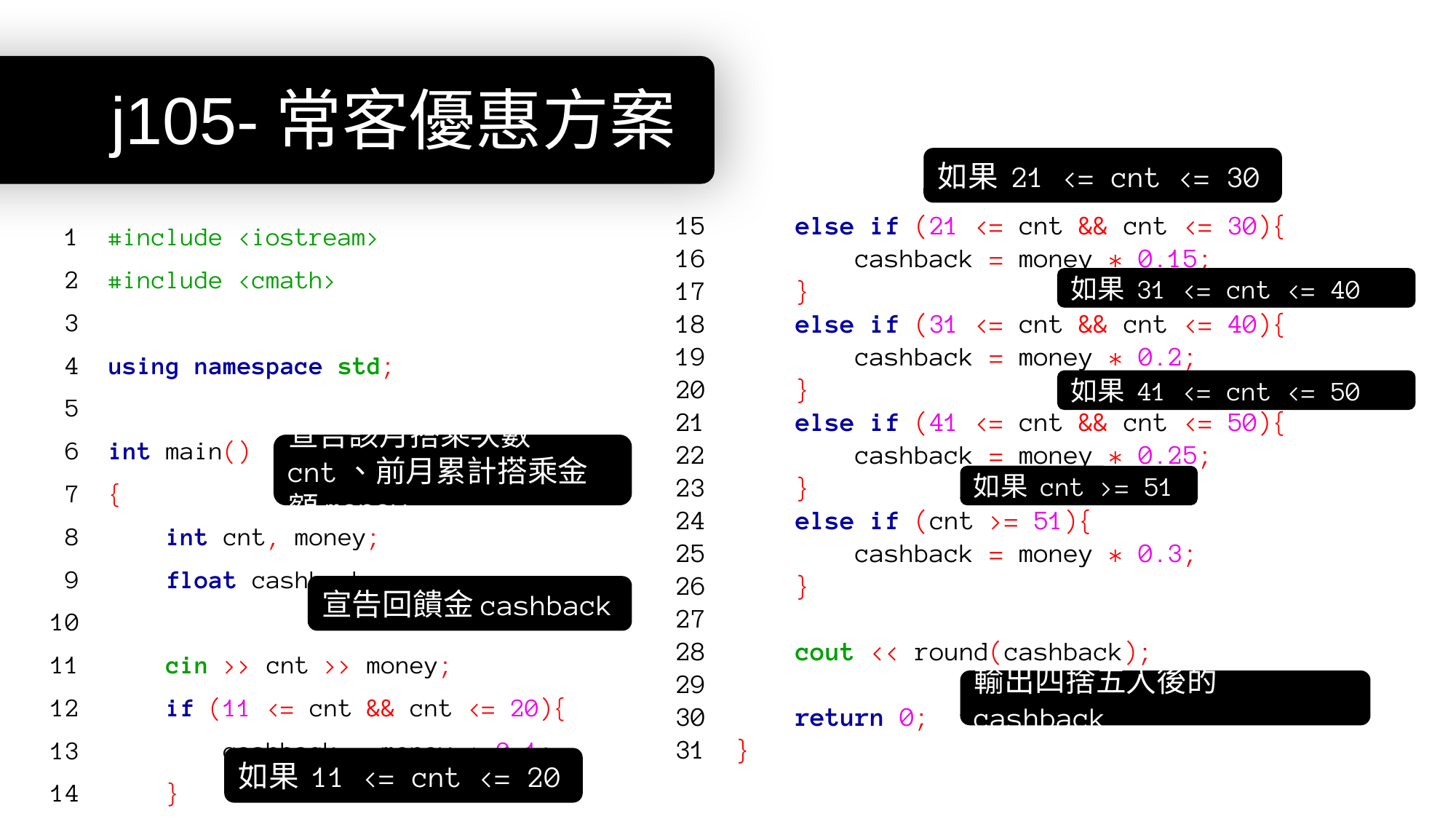

# j105-常客優惠方案

如果 21 <= cnt <= 30
15      else if (21 <= cnt && cnt <= 30){
16          cashback = money * 0.15;
17      }
18      else if (31 <= cnt && cnt <= 40){
19          cashback = money * 0.2;
20      }
21      else if (41 <= cnt && cnt <= 50){
22          cashback = money * 0.25;
23      }
24      else if (cnt >= 51){
25          cashback = money * 0.3;
26      }
27
28      cout << round(cashback);
29
30      return 0;
31  }
 1  #include <iostream>
 2  #include <cmath>
 3
 4  using namespace std;
 5
 6  int main()
 7  {
 8      int cnt, money;
 9      float cashback;
10
11      cin >> cnt >> money;
12      if (11 <= cnt && cnt <= 20){
13          cashback = money * 0.1;
14      }
如果 31 <= cnt <= 40
如果 41 <= cnt <= 50
宣告該月搭乘次數cnt、前月累計搭乘金額money
如果 cnt >= 51
宣告回饋金cashback
輸出四捨五入後的cashback
如果 11 <= cnt <= 20